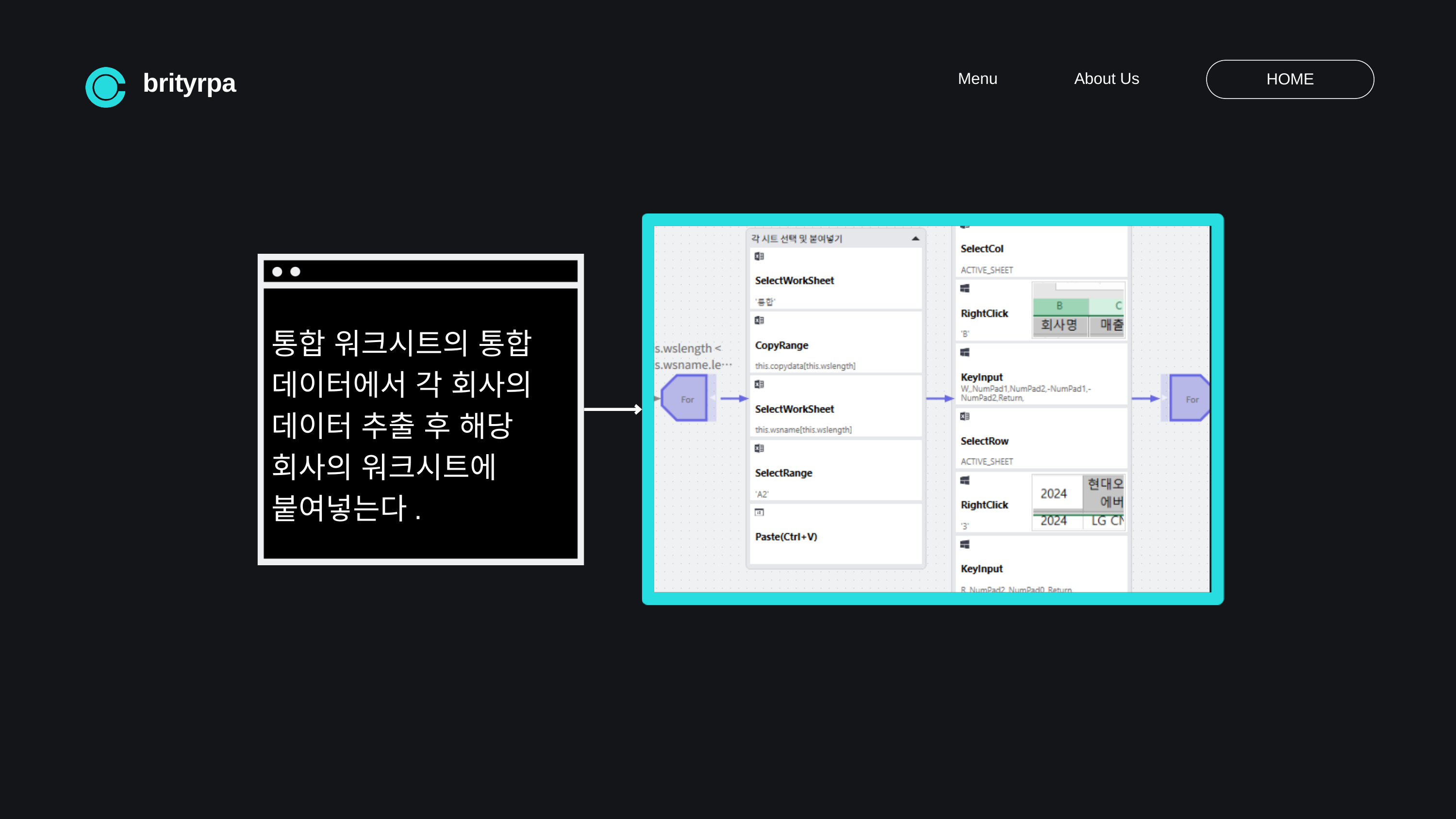

Menu
About Us
HOME
brityrpa

통합 워크시트의 통합
데이터에서 각 회사의
데이터 추출 후 해당
회사의 워크시트에
붙여넣는다.